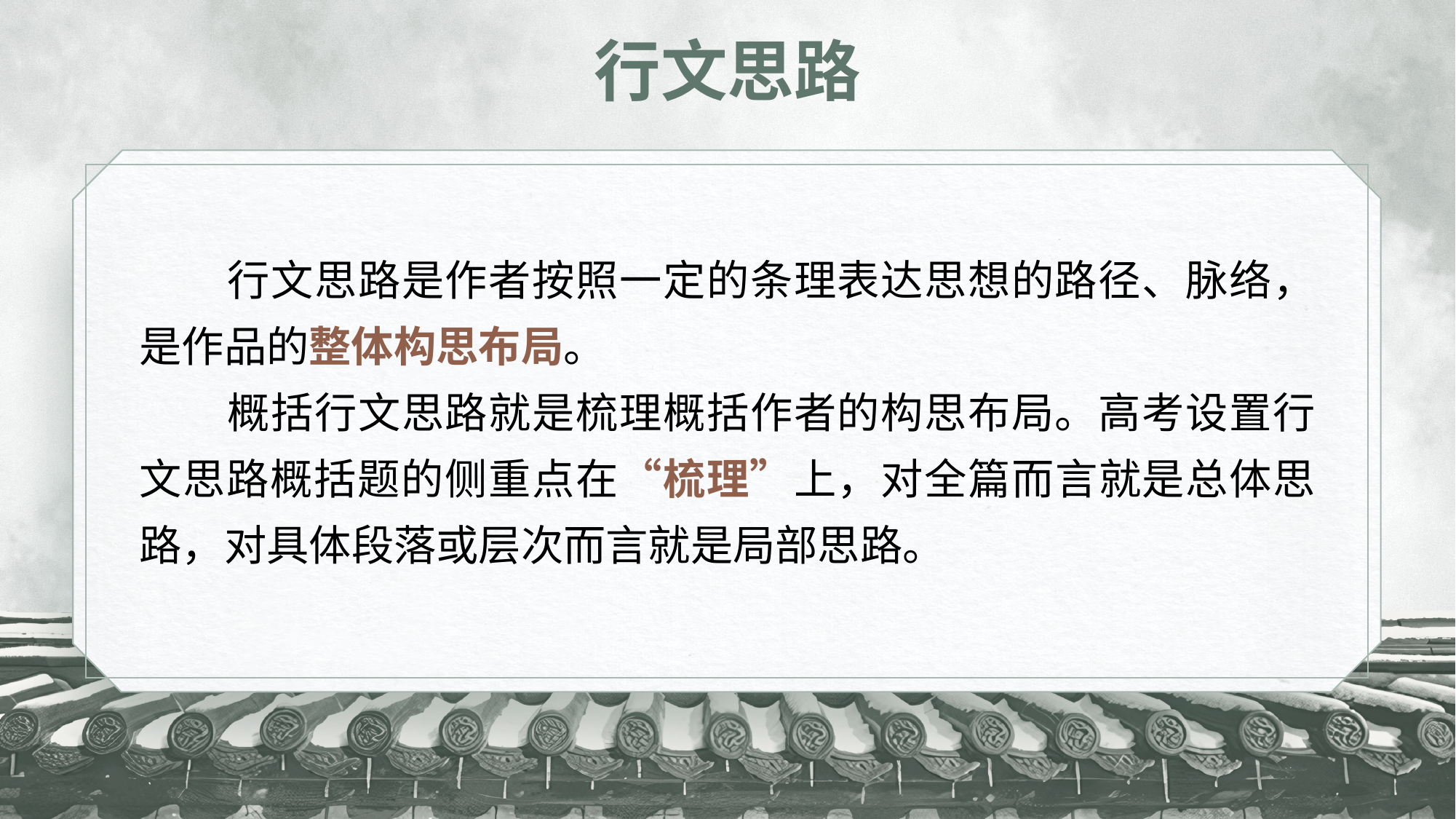

行文思路

行文思路是作者按照一定的条理表达思想的路径、脉络，是作品的整体构思布局。
概括行文思路就是梳理概括作者的构思布局。高考设置行文思路概括题的侧重点在“梳理”上，对全篇而言就是总体思路，对具体段落或层次而言就是局部思路。